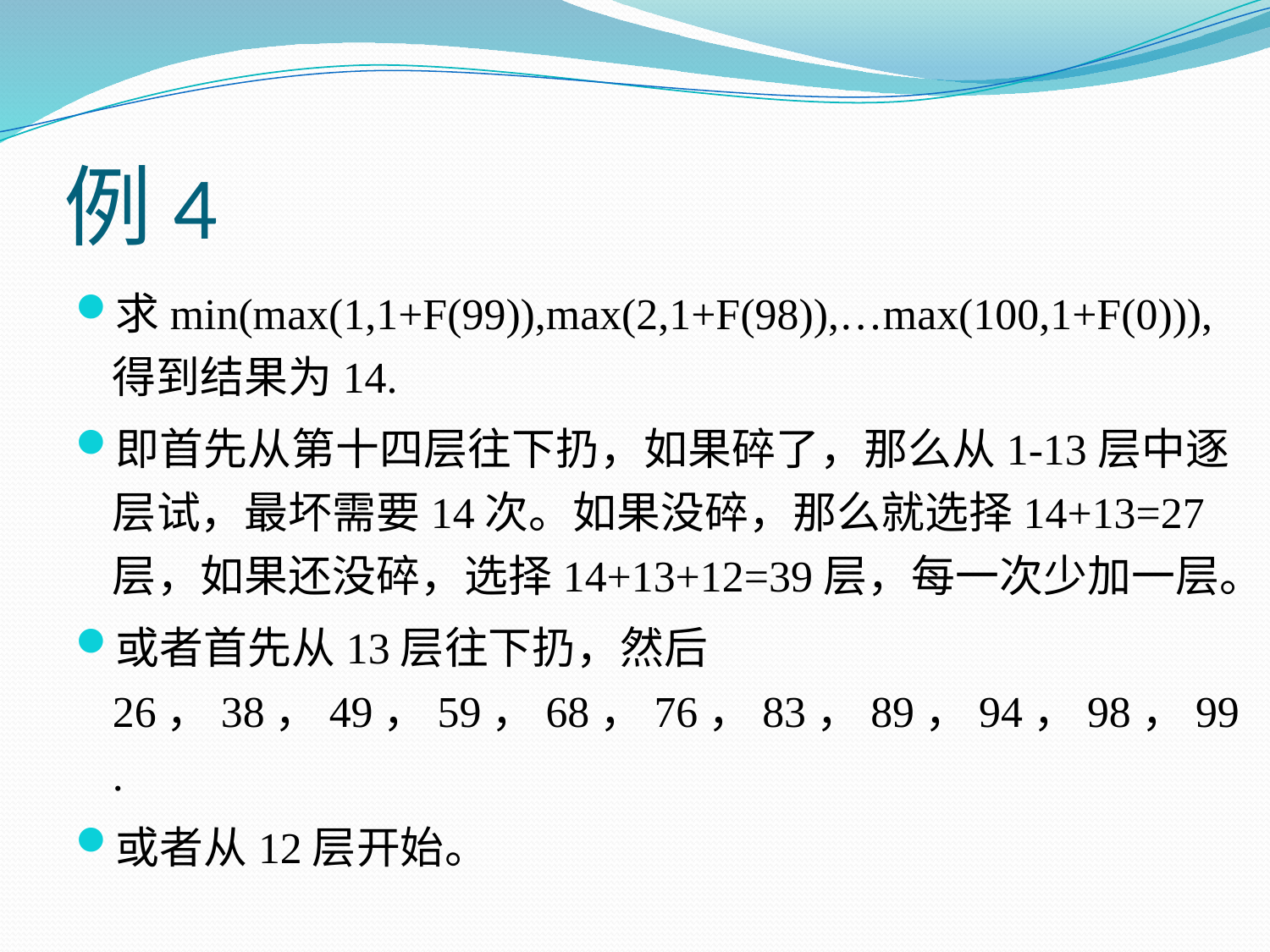

# 例4
求min(max(1,1+F(99)),max(2,1+F(98)),…max(100,1+F(0))),得到结果为14.
即首先从第十四层往下扔，如果碎了，那么从1-13层中逐层试，最坏需要14次。如果没碎，那么就选择14+13=27层，如果还没碎，选择14+13+12=39层，每一次少加一层。
或者首先从13层往下扔，然后26，38，49，59，68，76，83，89，94，98，99.
或者从12层开始。